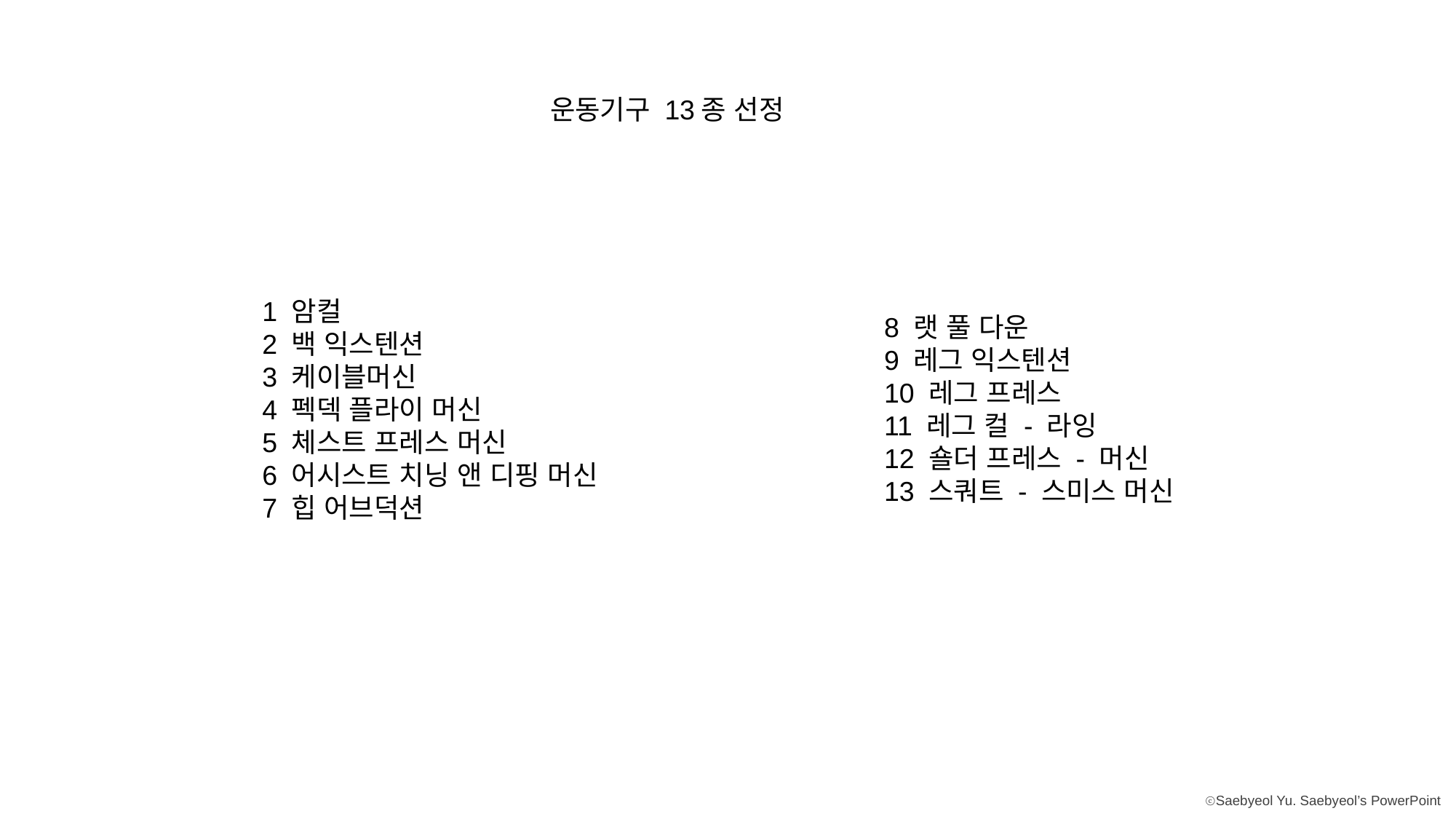

운동기구 13종 선정
1 암컬
2 백 익스텐션
3 케이블머신
4 펙덱 플라이 머신
5 체스트 프레스 머신
6 어시스트 치닝 앤 디핑 머신
7 힙 어브덕션

8 랫 풀 다운
9 레그 익스텐션
10 레그 프레스
11 레그 컬 - 라잉
12 숄더 프레스 - 머신
13 스쿼트 - 스미스 머신